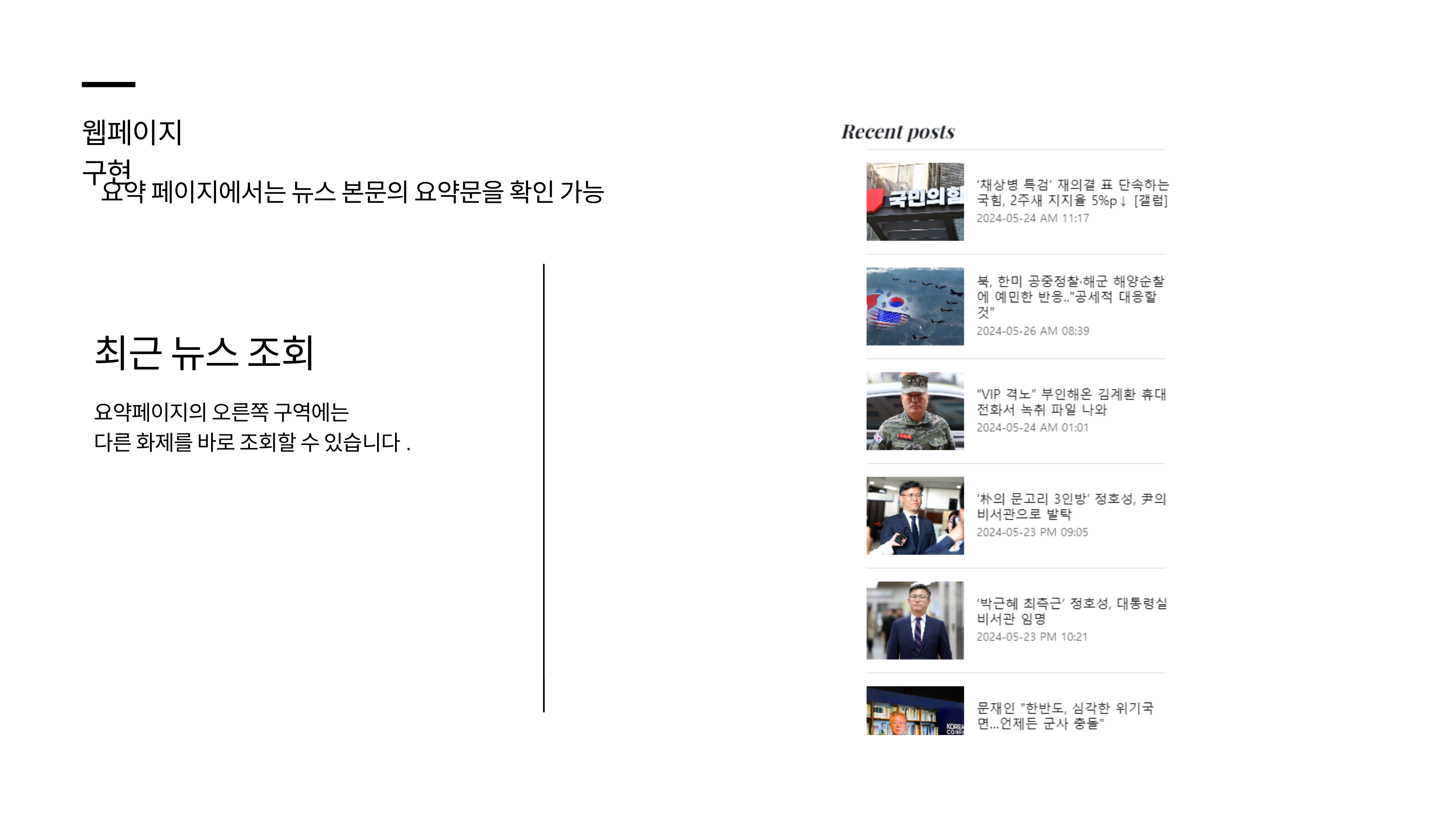

웹페이지 구현

요약 페이지에서는 뉴스 본문의 요약문을 확인 가능

최근 뉴스 조회
요약페이지의 오른쪽 구역에는
다른 화제를 바로 조회할 수 있습니다.